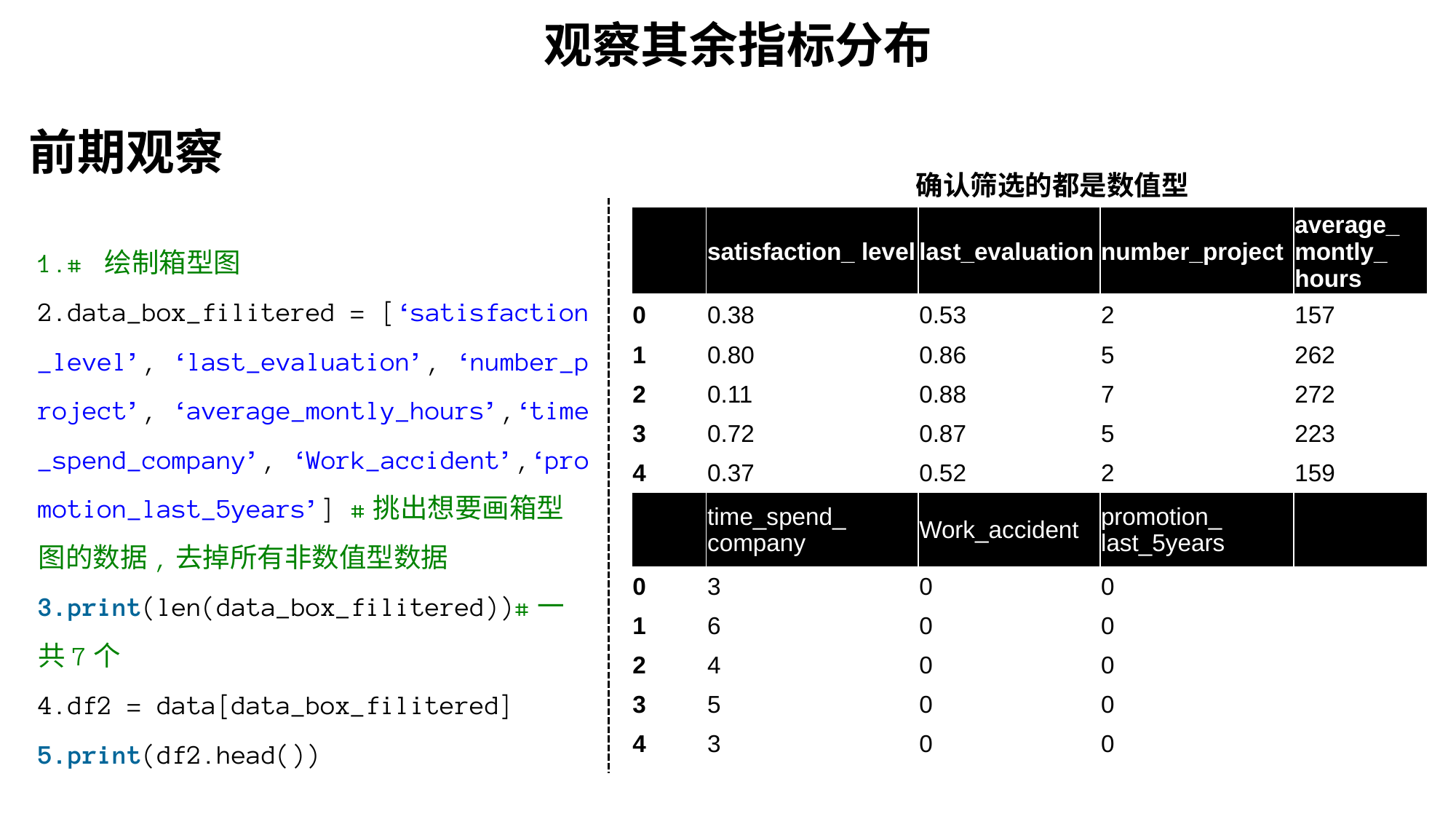

观察其余指标分布
前期观察
确认筛选的都是数值型
|  | satisfaction\_ level | last\_evaluation | number\_project | average\_ montly\_ hours |
| --- | --- | --- | --- | --- |
| 0 | 0.38 | 0.53 | 2 | 157 |
| 1 | 0.80 | 0.86 | 5 | 262 |
| 2 | 0.11 | 0.88 | 7 | 272 |
| 3 | 0.72 | 0.87 | 5 | 223 |
| 4 | 0.37 | 0.52 | 2 | 159 |
|  | time\_spend\_ company | Work\_accident | promotion\_ last\_5years |  |
| 0 | 3 | 0 | 0 |  |
| 1 | 6 | 0 | 0 |  |
| 2 | 4 | 0 | 0 |  |
| 3 | 5 | 0 | 0 |  |
| 4 | 3 | 0 | 0 |  |
# 绘制箱型图
data_box_filitered = [‘satisfaction_level’, ‘last_evaluation’, ‘number_project’, ‘average_montly_hours’,‘time_spend_company’, ‘Work_accident’,‘promotion_last_5years’] #挑出想要画箱型图的数据,去掉所有非数值型数据
print(len(data_box_filitered))#一共7个
df2 = data[data_box_filitered]
print(df2.head())